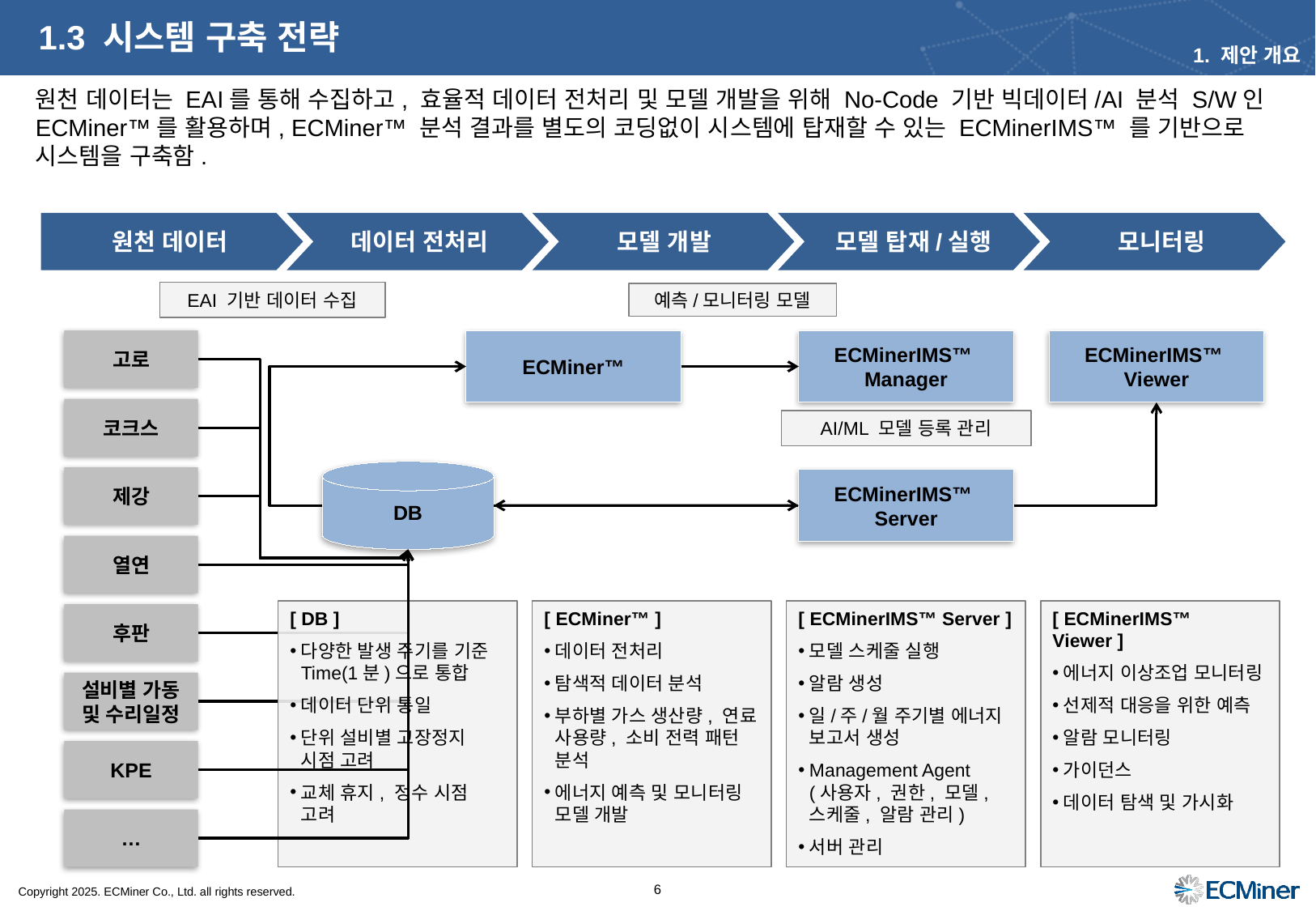

# 1.3 시스템 구축 전략
1. 제안 개요
원천 데이터는 EAI를 통해 수집하고, 효율적 데이터 전처리 및 모델 개발을 위해 No-Code 기반 빅데이터/AI 분석 S/W인 ECMiner™를 활용하며, ECMiner™ 분석 결과를 별도의 코딩없이 시스템에 탑재할 수 있는 ECMinerIMS™ 를 기반으로 시스템을 구축함.

원천 데이터
데이터 전처리
모델 개발
모델 탑재/실행
모니터링
EAI 기반 데이터 수집
예측/모니터링 모델
고로
ECMiner™
ECMinerIMS™
Manager
ECMinerIMS™
Viewer
코크스
AI/ML 모델 등록 관리

제강
ECMinerIMS™
Server
DB
열연
[ DB ]
다양한 발생 주기를 기준 Time(1분)으로 통합
데이터 단위 통일
단위 설비별 고장정지 시점 고려
교체 휴지, 정수 시점 고려
[ ECMiner™ ]
데이터 전처리
탐색적 데이터 분석
부하별 가스 생산량, 연료 사용량, 소비 전력 패턴 분석
에너지 예측 및 모니터링 모델 개발
[ ECMinerIMS™ Server ]
모델 스케줄 실행
알람 생성
일/주/월 주기별 에너지 보고서 생성
Management Agent
(사용자, 권한, 모델, 스케줄, 알람 관리)
서버 관리
[ ECMinerIMS™ Viewer ]
에너지 이상조업 모니터링
선제적 대응을 위한 예측
알람 모니터링
가이던스
데이터 탐색 및 가시화
후판
설비별 가동
및 수리일정
KPE
…